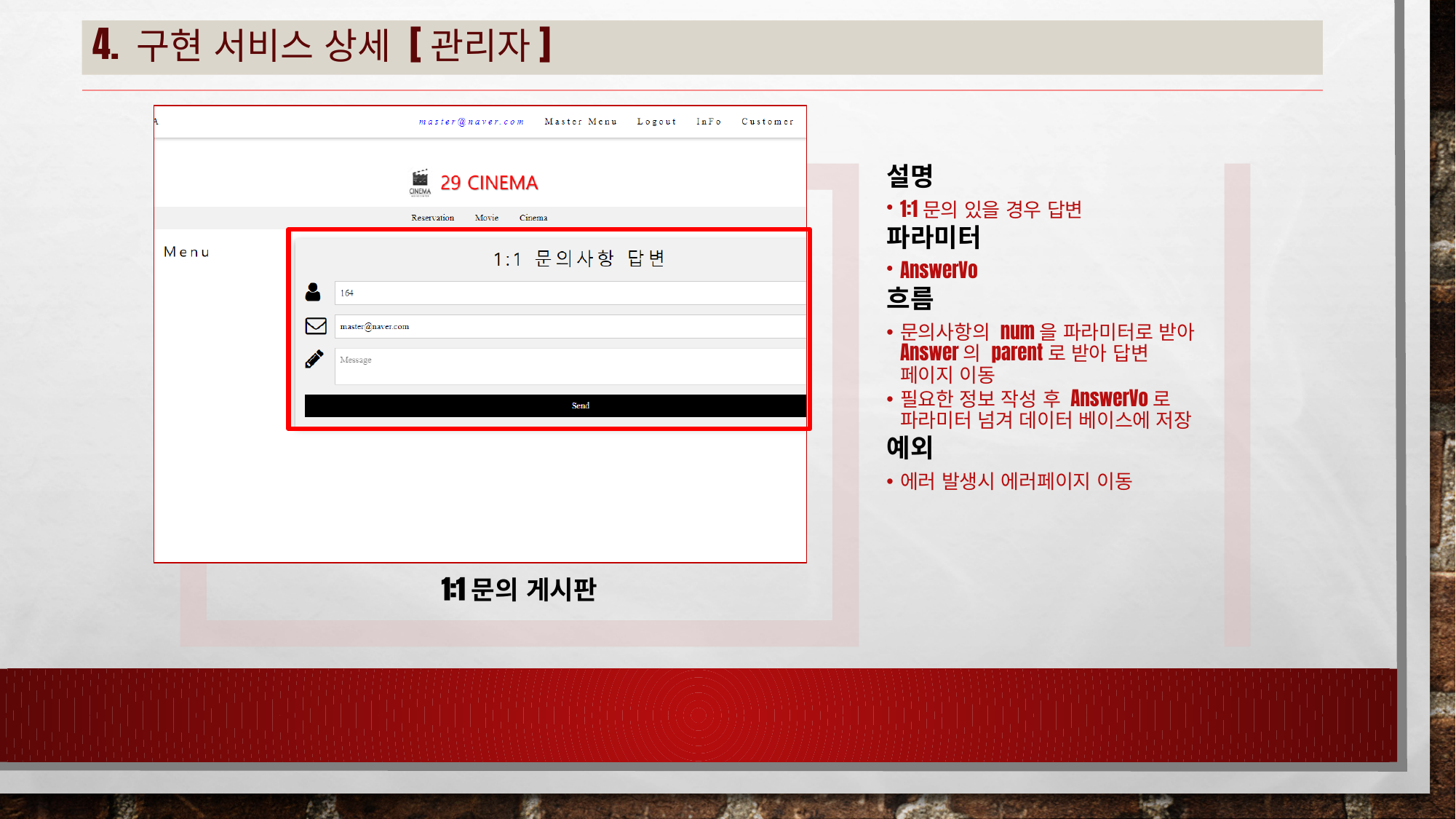

# 4. 구현 서비스 상세 [관리자]
1:1문의 게시판
설명
1:1문의 있을 경우 답변
파라미터
AnswerVo
흐름
문의사항의 num을 파라미터로 받아 Answer의 parent로 받아 답변 페이지 이동
필요한 정보 작성 후 AnswerVo로 파라미터 넘겨 데이터 베이스에 저장
예외
에러 발생시 에러페이지 이동